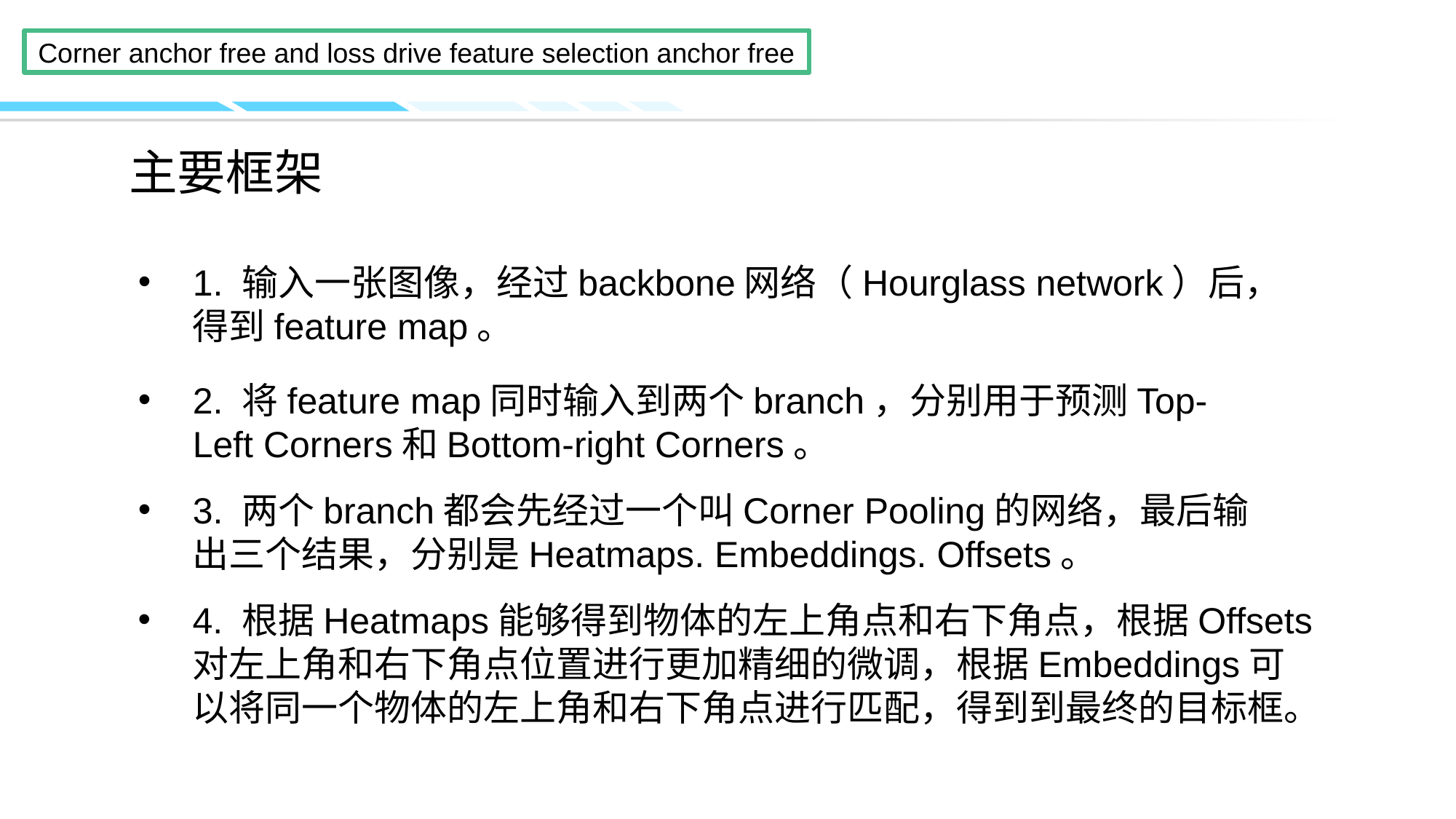

1. 输入一张图像，经过backbone网络（Hourglass network）后，得到feature map。
2. 将feature map同时输入到两个branch，分别用于预测Top-Left Corners和Bottom-right Corners。
3. 两个branch都会先经过一个叫Corner Pooling的网络，最后输出三个结果，分别是Heatmaps. Embeddings. Offsets。
4. 根据Heatmaps能够得到物体的左上角点和右下角点，根据Offsets对左上角和右下角点位置进行更加精细的微调，根据Embeddings可以将同一个物体的左上角和右下角点进行匹配，得到到最终的目标框。